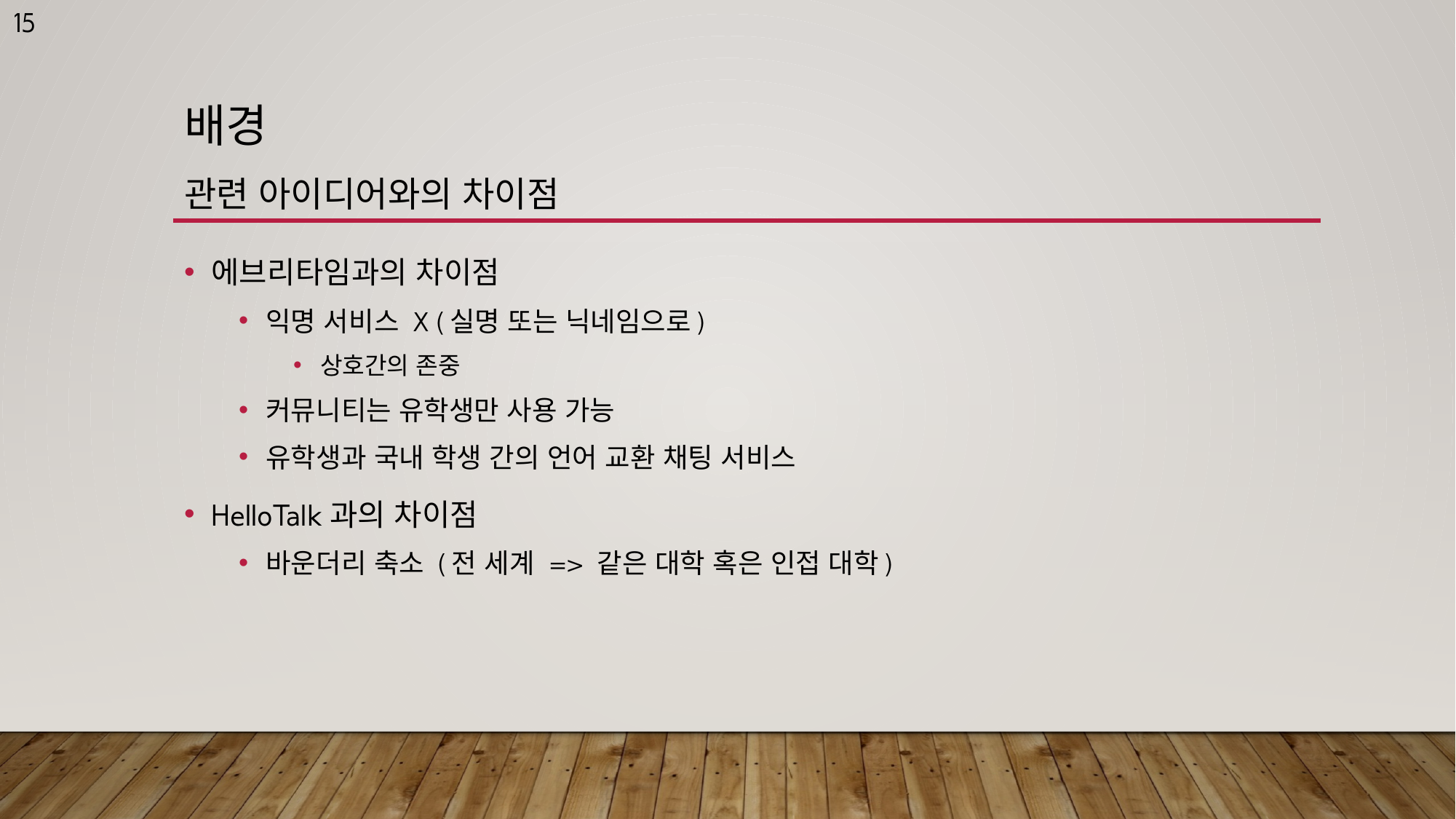

15
# 배경 관련 아이디어와의 차이점
에브리타임과의 차이점
익명 서비스 X (실명 또는 닉네임으로)
상호간의 존중
커뮤니티는 유학생만 사용 가능
유학생과 국내 학생 간의 언어 교환 채팅 서비스
HelloTalk과의 차이점
바운더리 축소 (전 세계 => 같은 대학 혹은 인접 대학)